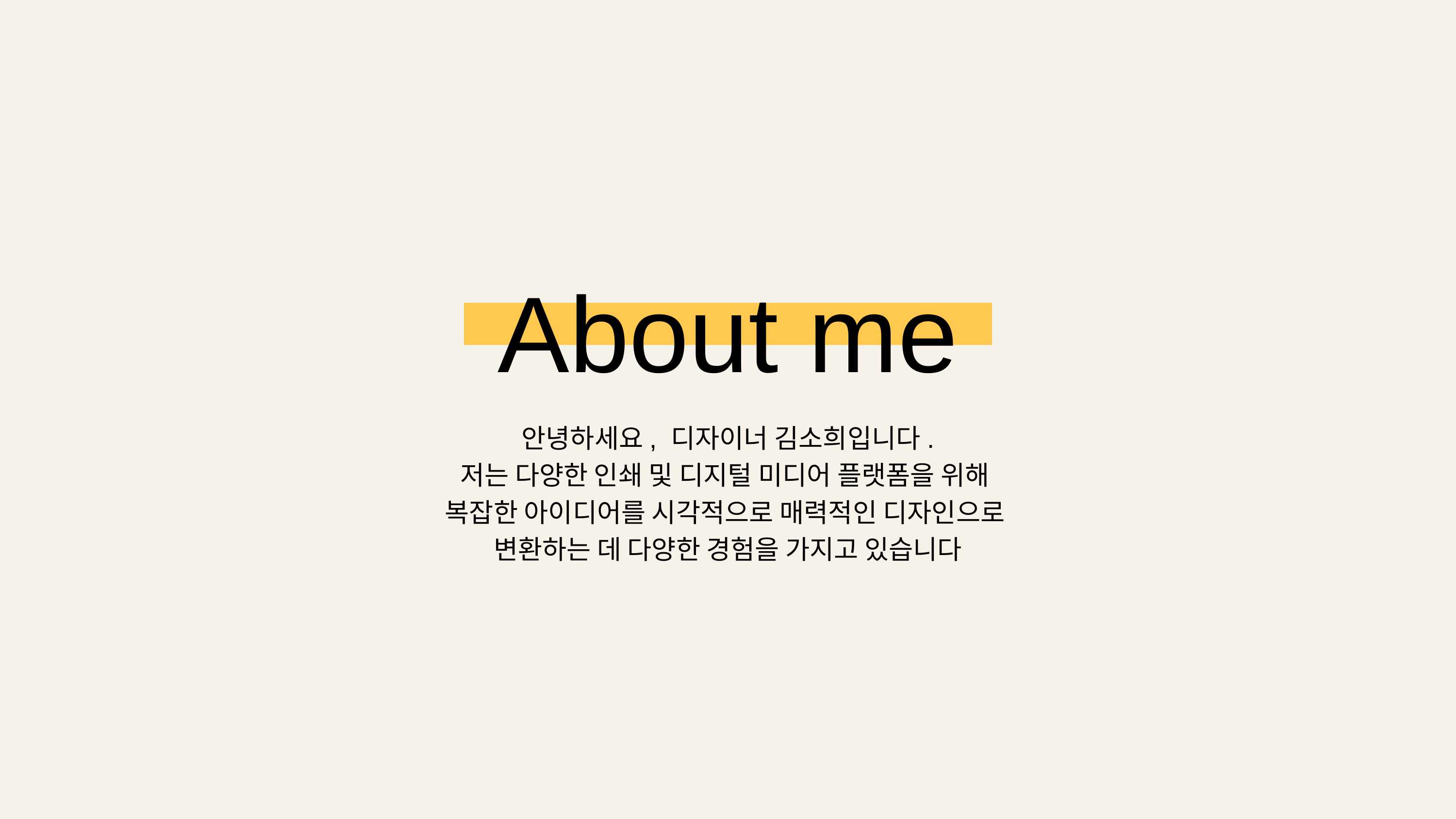

About me

안녕하세요, 디자이너 김소희입니다.
저는 다양한 인쇄 및 디지털 미디어 플랫폼을 위해
복잡한 아이디어를 시각적으로 매력적인 디자인으로
변환하는 데 다양한 경험을 가지고 있습니다